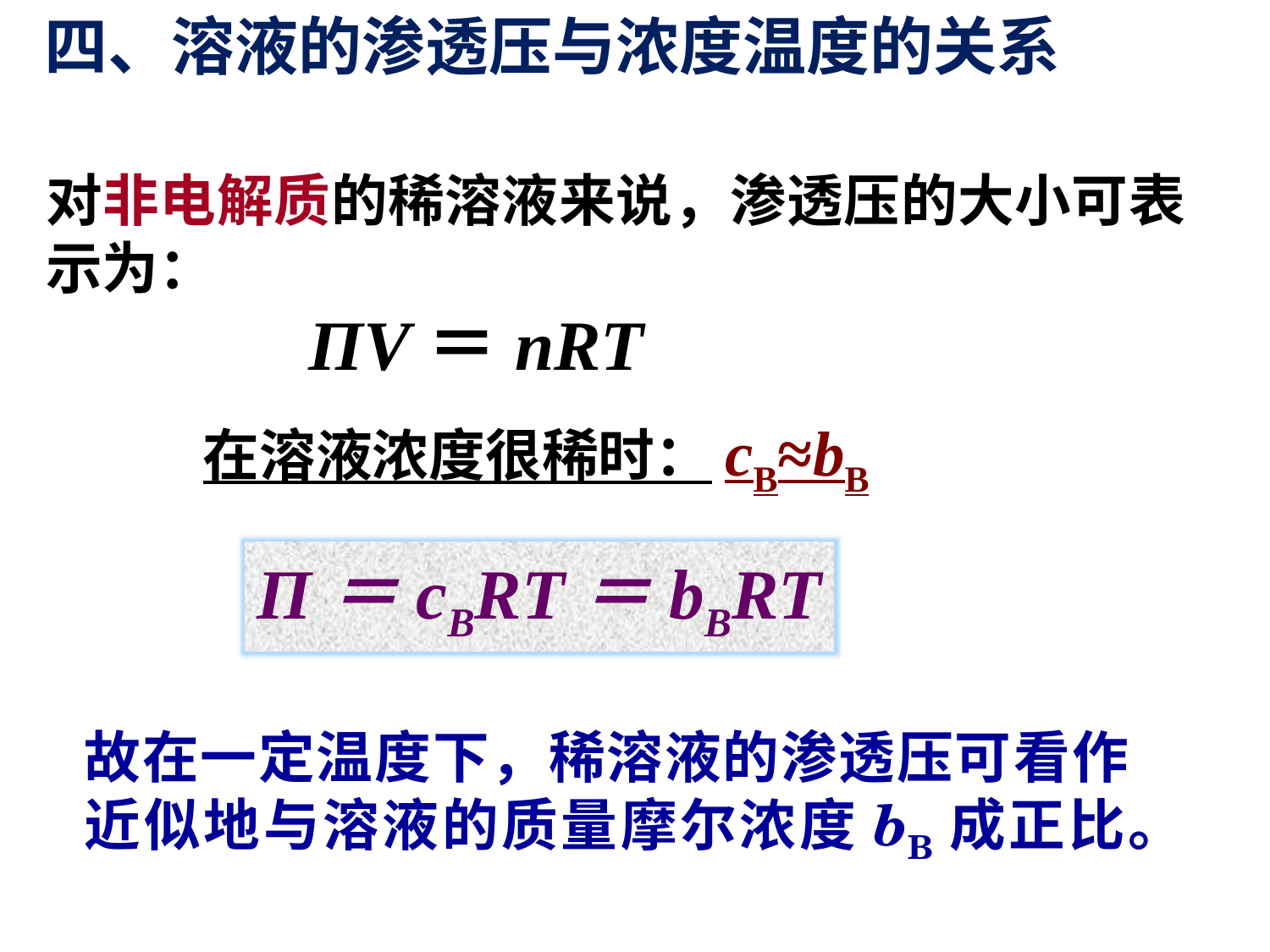

四、溶液的渗透压与浓度温度的关系
对非电解质的稀溶液来说，渗透压的大小可表示为：
ΠV＝nRT
在溶液浓度很稀时：cB≈bB
Π＝cBRT＝bBRT
故在一定温度下，稀溶液的渗透压可看作近似地与溶液的质量摩尔浓度bB成正比。
49